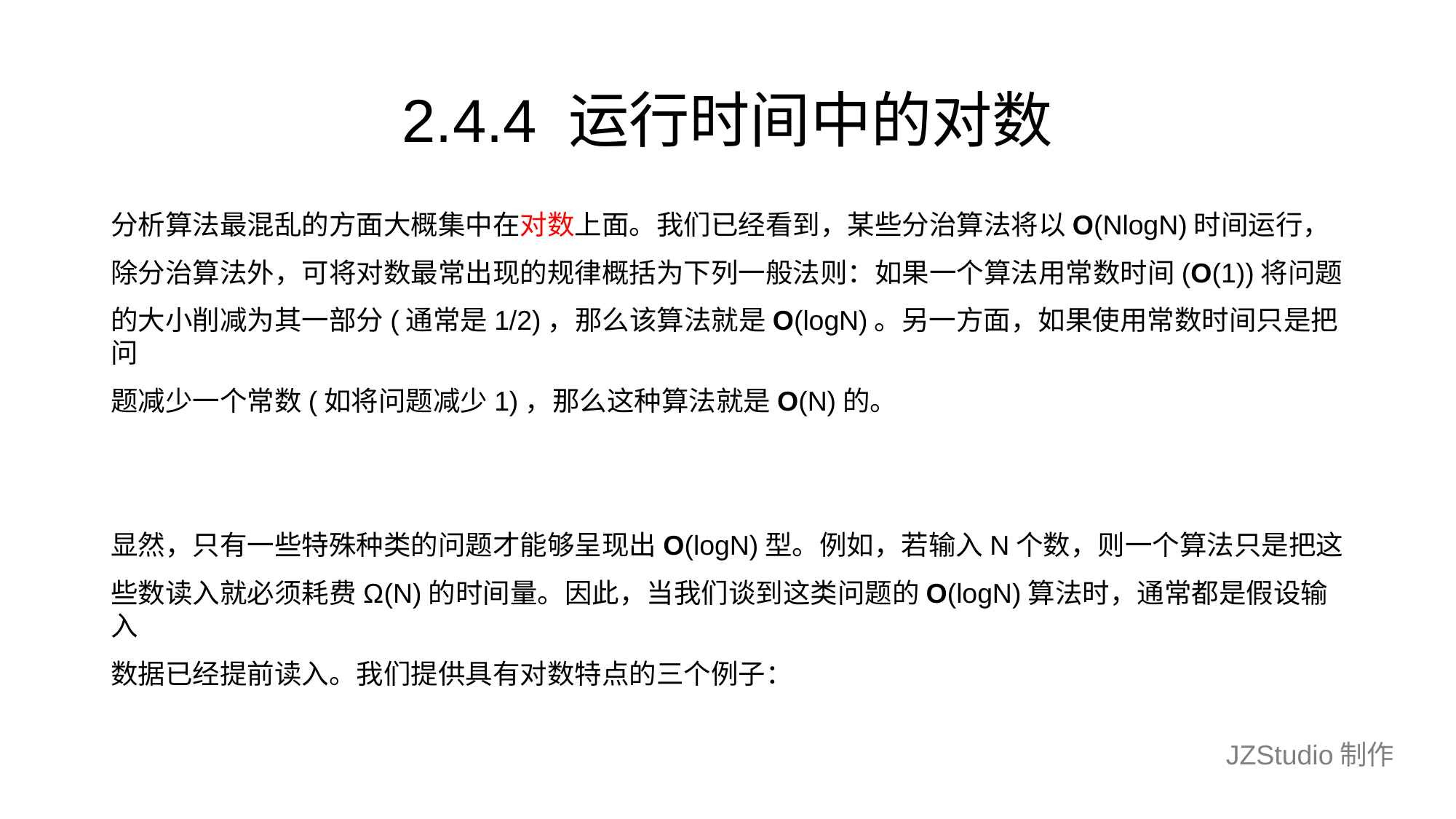

# 2.4.4 运行时间中的对数
分析算法最混乱的方面大概集中在对数上面。我们已经看到，某些分治算法将以O(NlogN)时间运行，
除分治算法外，可将对数最常出现的规律概括为下列一般法则：如果一个算法用常数时间(O(1))将问题
的大小削减为其一部分(通常是1/2)，那么该算法就是O(logN)。另一方面，如果使用常数时间只是把问
题减少一个常数(如将问题减少1)，那么这种算法就是O(N)的。

显然，只有一些特殊种类的问题才能够呈现出O(logN)型。例如，若输入N个数，则一个算法只是把这
些数读入就必须耗费Ω(N)的时间量。因此，当我们谈到这类问题的O(logN)算法时，通常都是假设输入
数据已经提前读入。我们提供具有对数特点的三个例子：